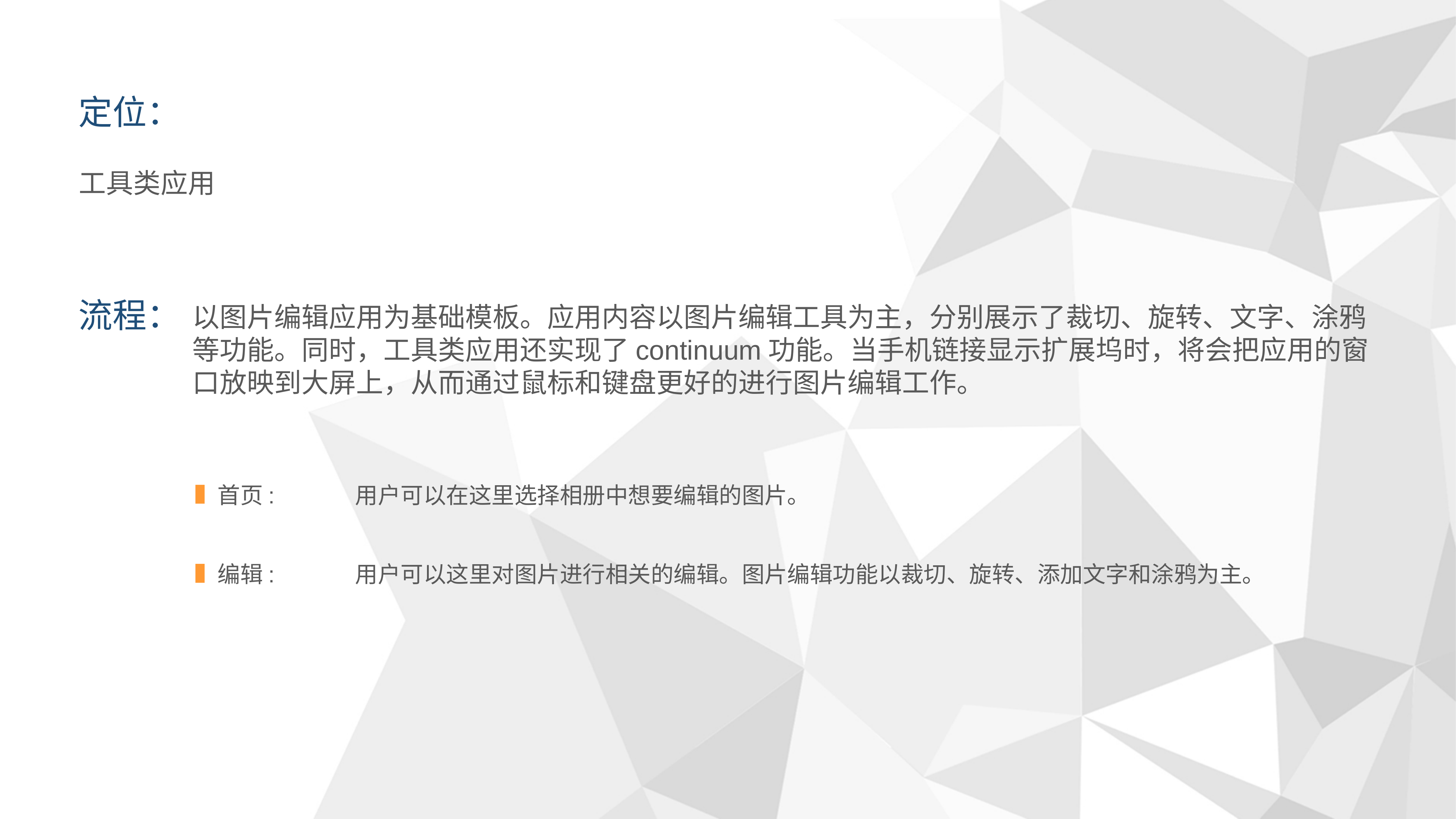

定位：
工具类应用
流程：
以图片编辑应用为基础模板。应用内容以图片编辑工具为主，分别展示了裁切、旋转、文字、涂鸦等功能。同时，工具类应用还实现了continuum功能。当手机链接显示扩展坞时，将会把应用的窗口放映到大屏上，从而通过鼠标和键盘更好的进行图片编辑工作。

首页:
用户可以在这里选择相册中想要编辑的图片。

编辑:
用户可以这里对图片进行相关的编辑。图片编辑功能以裁切、旋转、添加文字和涂鸦为主。